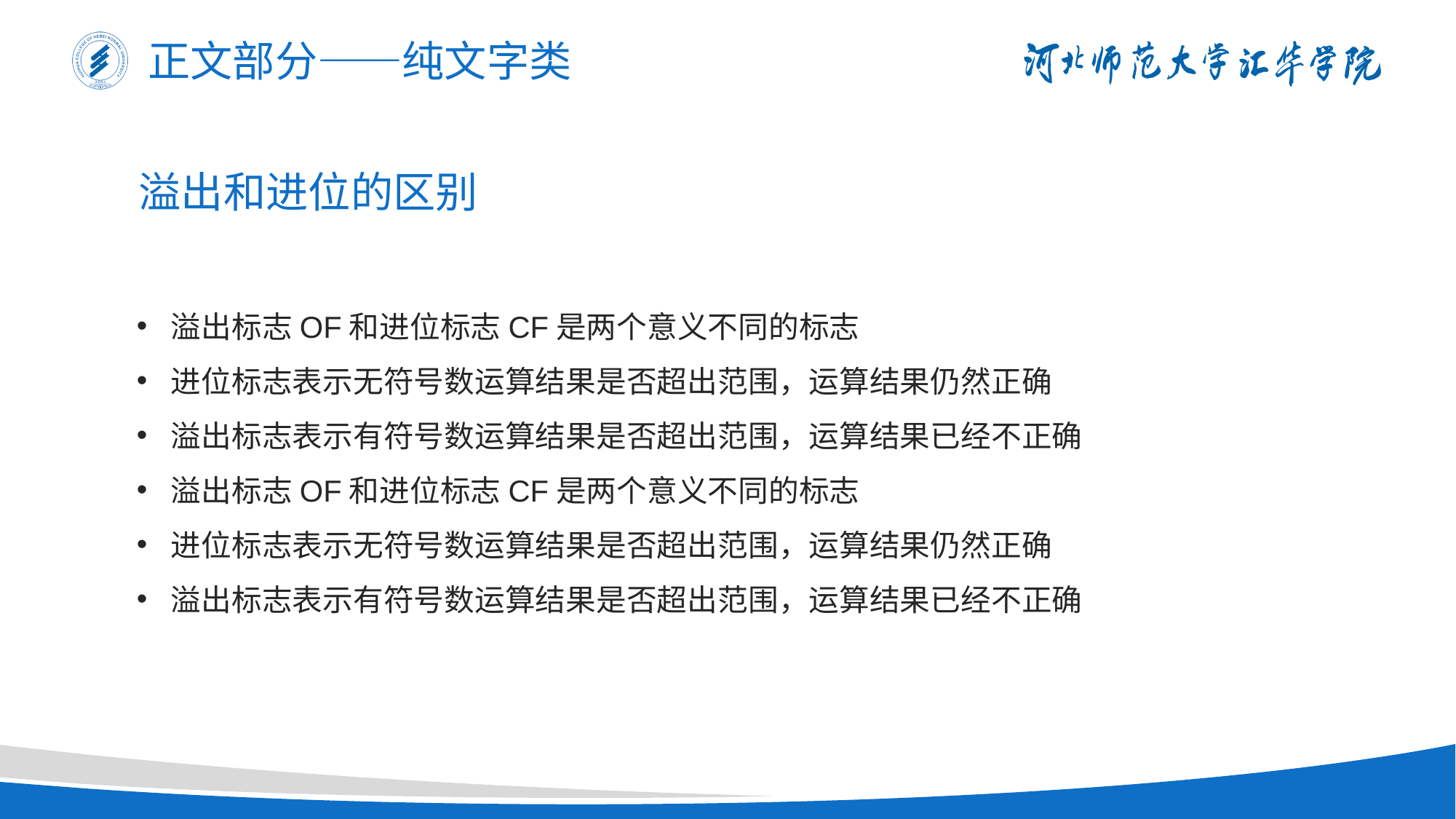

正文部分——纯文字类
溢出和进位的区别
溢出标志OF和进位标志CF是两个意义不同的标志
进位标志表示无符号数运算结果是否超出范围，运算结果仍然正确
溢出标志表示有符号数运算结果是否超出范围，运算结果已经不正确
溢出标志OF和进位标志CF是两个意义不同的标志
进位标志表示无符号数运算结果是否超出范围，运算结果仍然正确
溢出标志表示有符号数运算结果是否超出范围，运算结果已经不正确